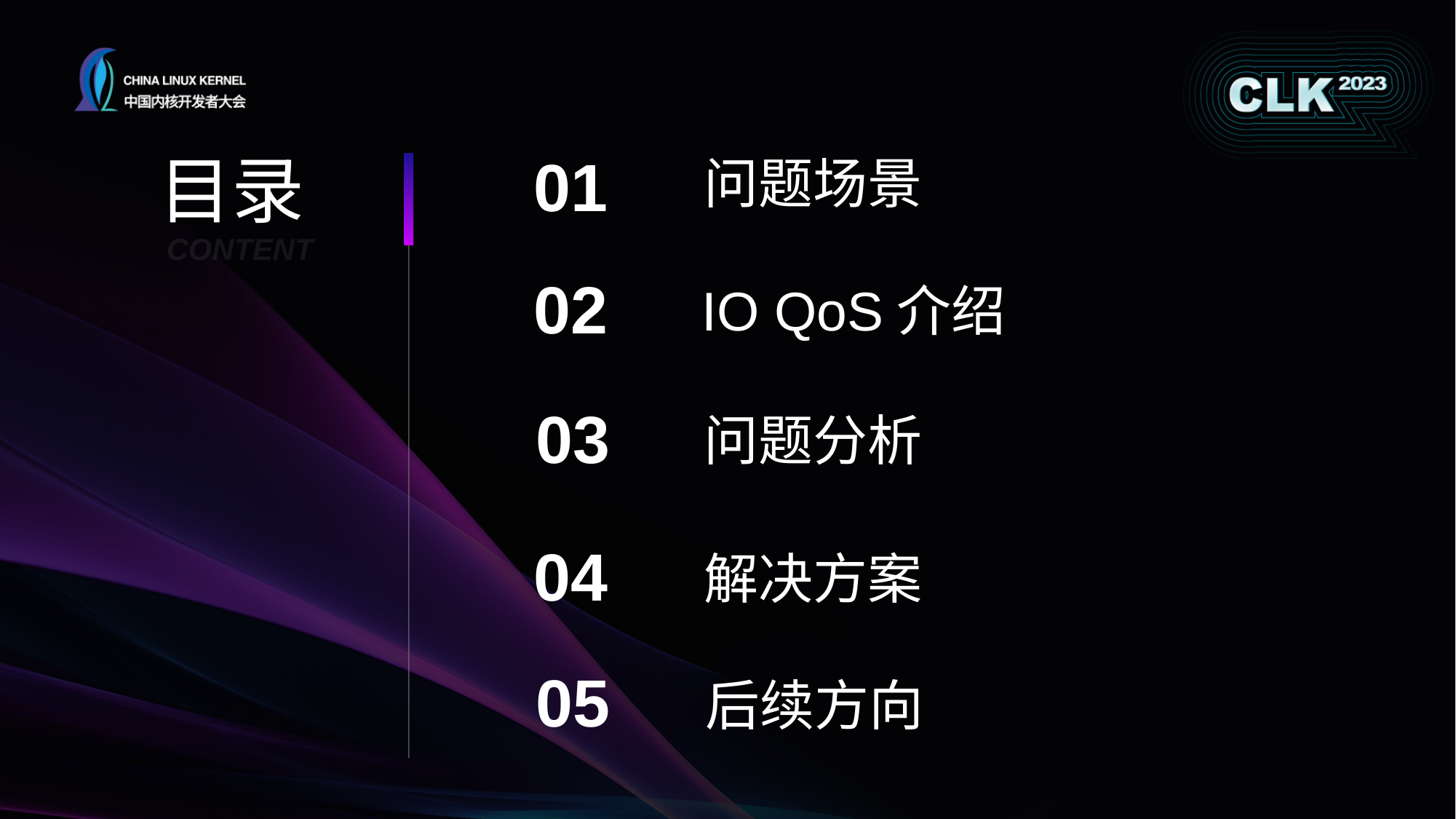

目录
01
问题场景

CONTENT
02
IO QoS介绍
03
问题分析
04
解决方案
05
后续方向